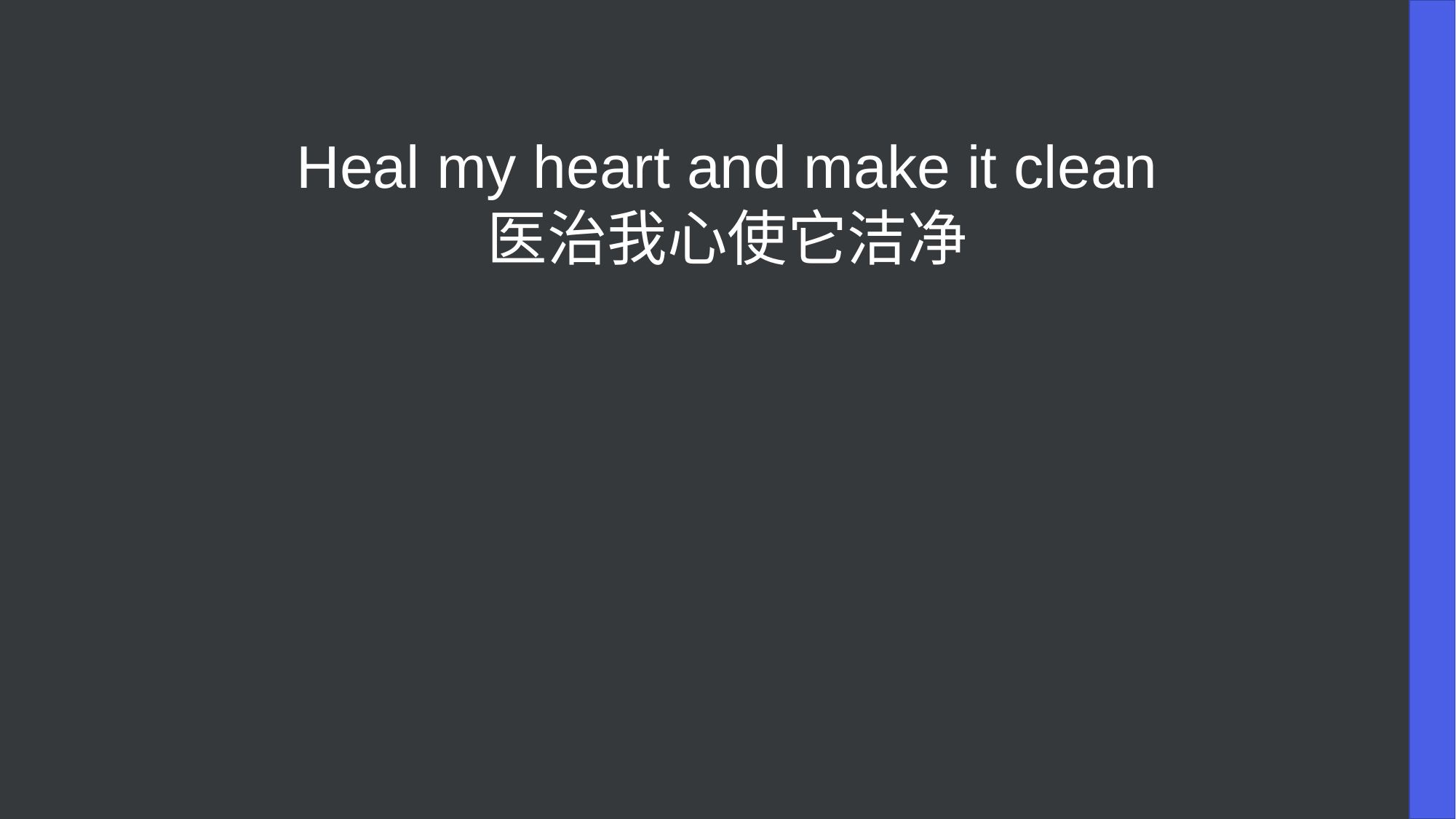

Heal my heart and make it clean
医治我心使它洁净